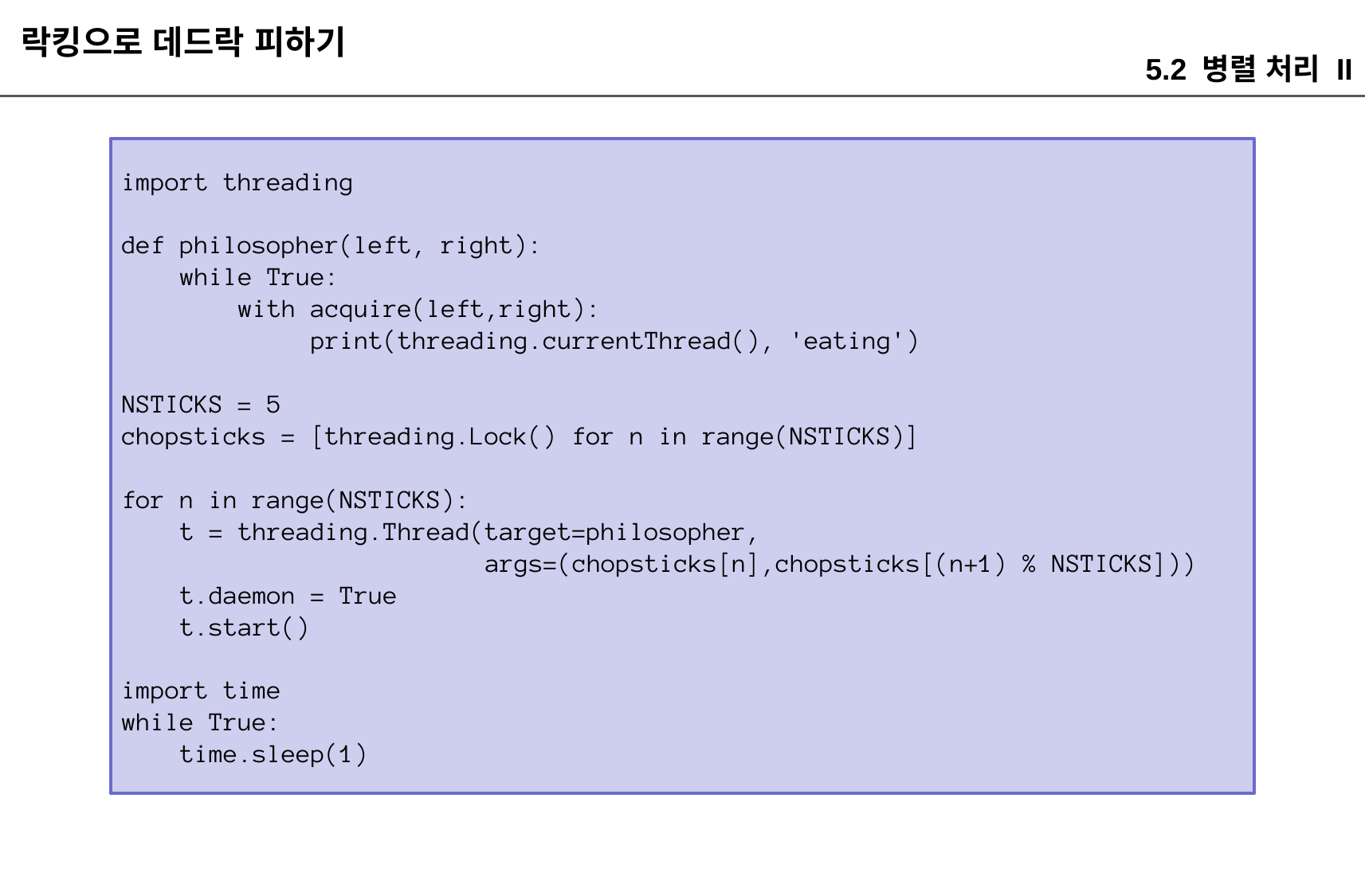

락킹으로 데드락 피하기
5.2 병렬 처리 II
import threading

def philosopher(left, right):
    while True:
        with acquire(left,right):
             print(threading.currentThread(), 'eating')

NSTICKS = 5
chopsticks = [threading.Lock() for n in range(NSTICKS)]

for n in range(NSTICKS):
    t = threading.Thread(target=philosopher,
                         args=(chopsticks[n],chopsticks[(n+1) % NSTICKS]))
    t.daemon = True
    t.start()

import time
while True:
    time.sleep(1)